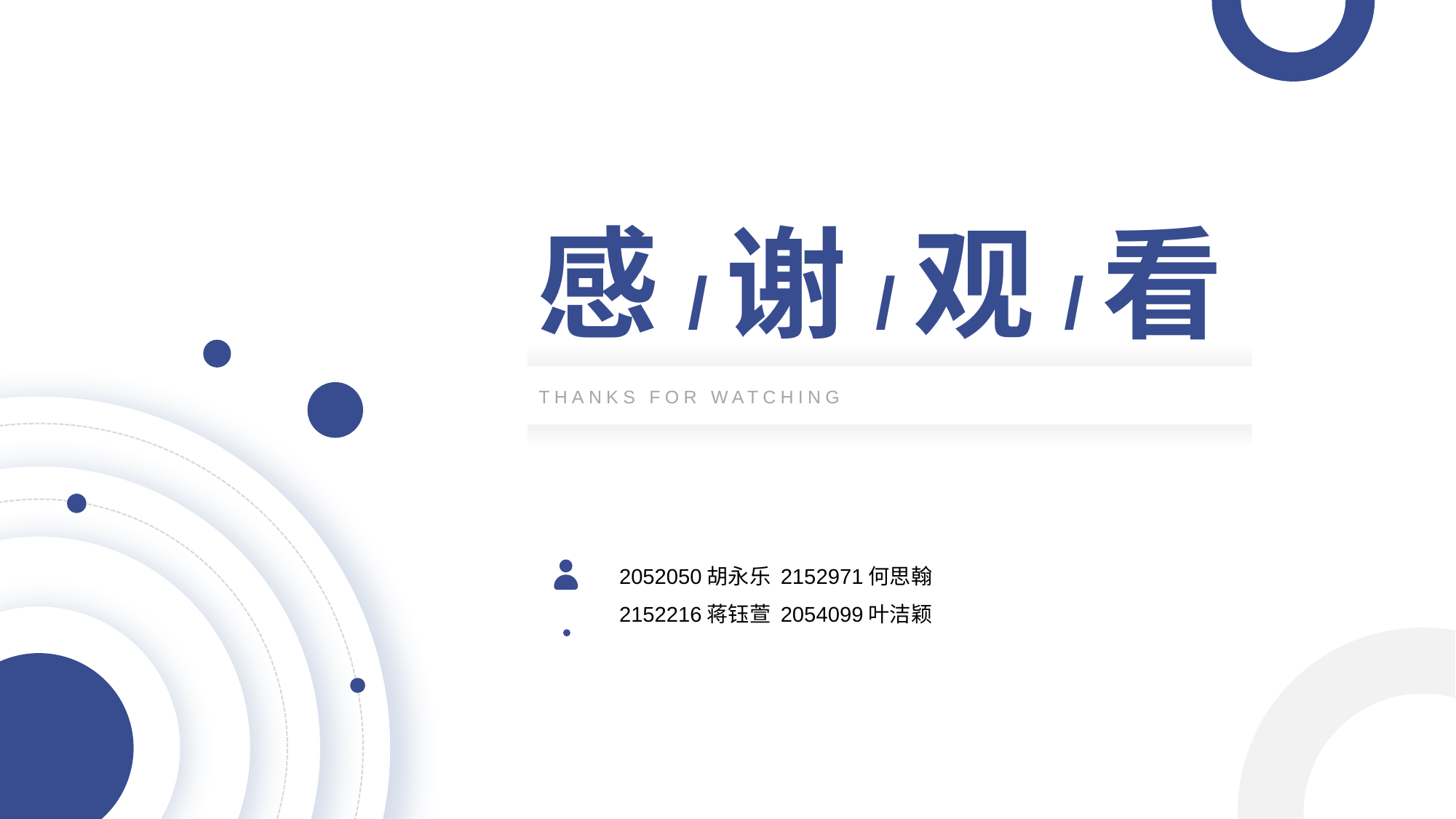

感/谢/观/看

THANKS FOR WATCHING

2052050胡永乐 2152971何思翰
2152216蒋钰萱 2054099叶洁颖